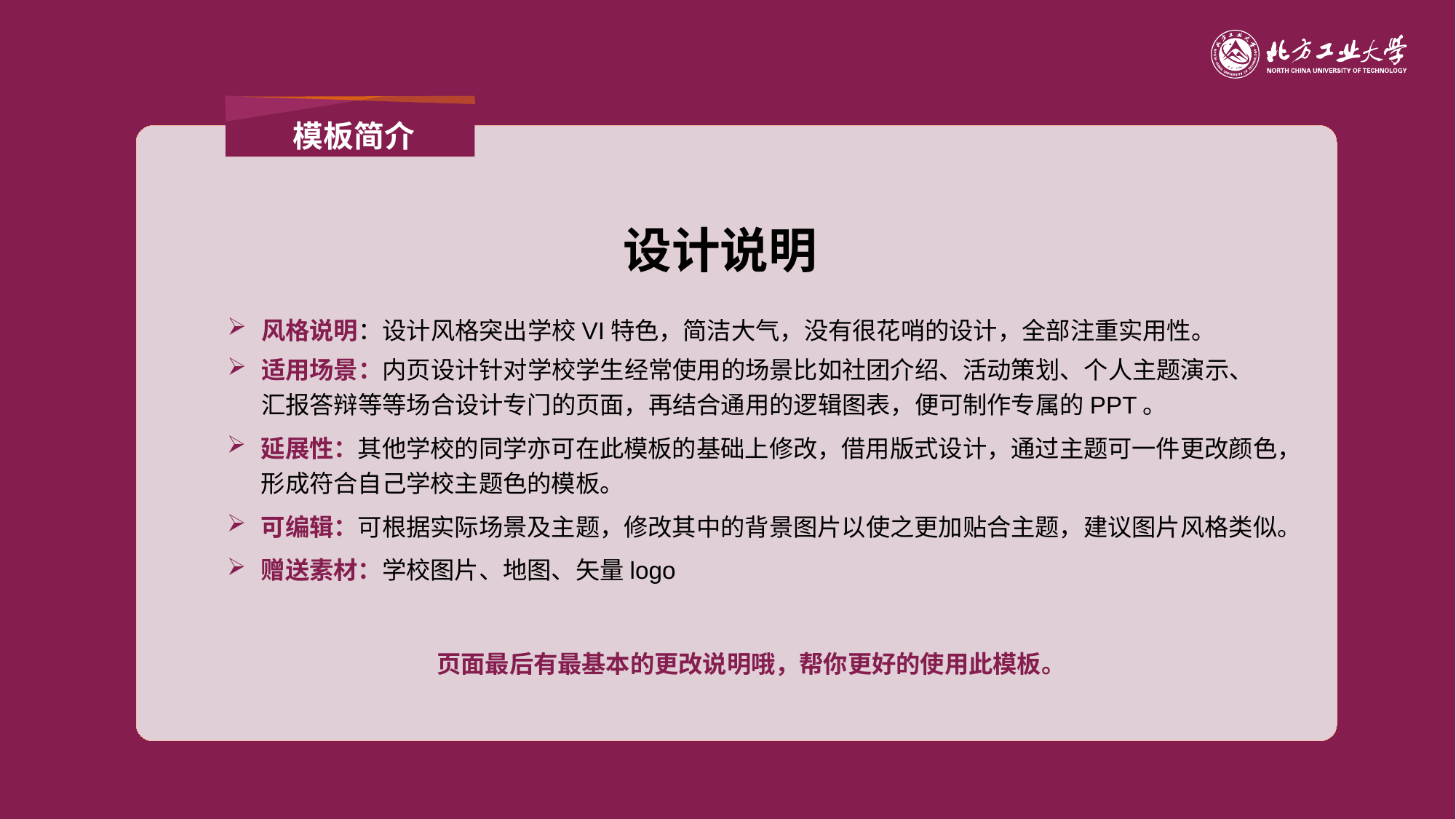

模板简介

设计说明
风格说明：设计风格突出学校VI特色，简洁大气，没有很花哨的设计，全部注重实用性。
适用场景：内页设计针对学校学生经常使用的场景比如社团介绍、活动策划、个人主题演示、汇报答辩等等场合设计专门的页面，再结合通用的逻辑图表，便可制作专属的PPT。
延展性：其他学校的同学亦可在此模板的基础上修改，借用版式设计，通过主题可一件更改颜色，形成符合自己学校主题色的模板。
可编辑：可根据实际场景及主题，修改其中的背景图片以使之更加贴合主题，建议图片风格类似。
赠送素材：学校图片、地图、矢量logo
页面最后有最基本的更改说明哦，帮你更好的使用此模板。